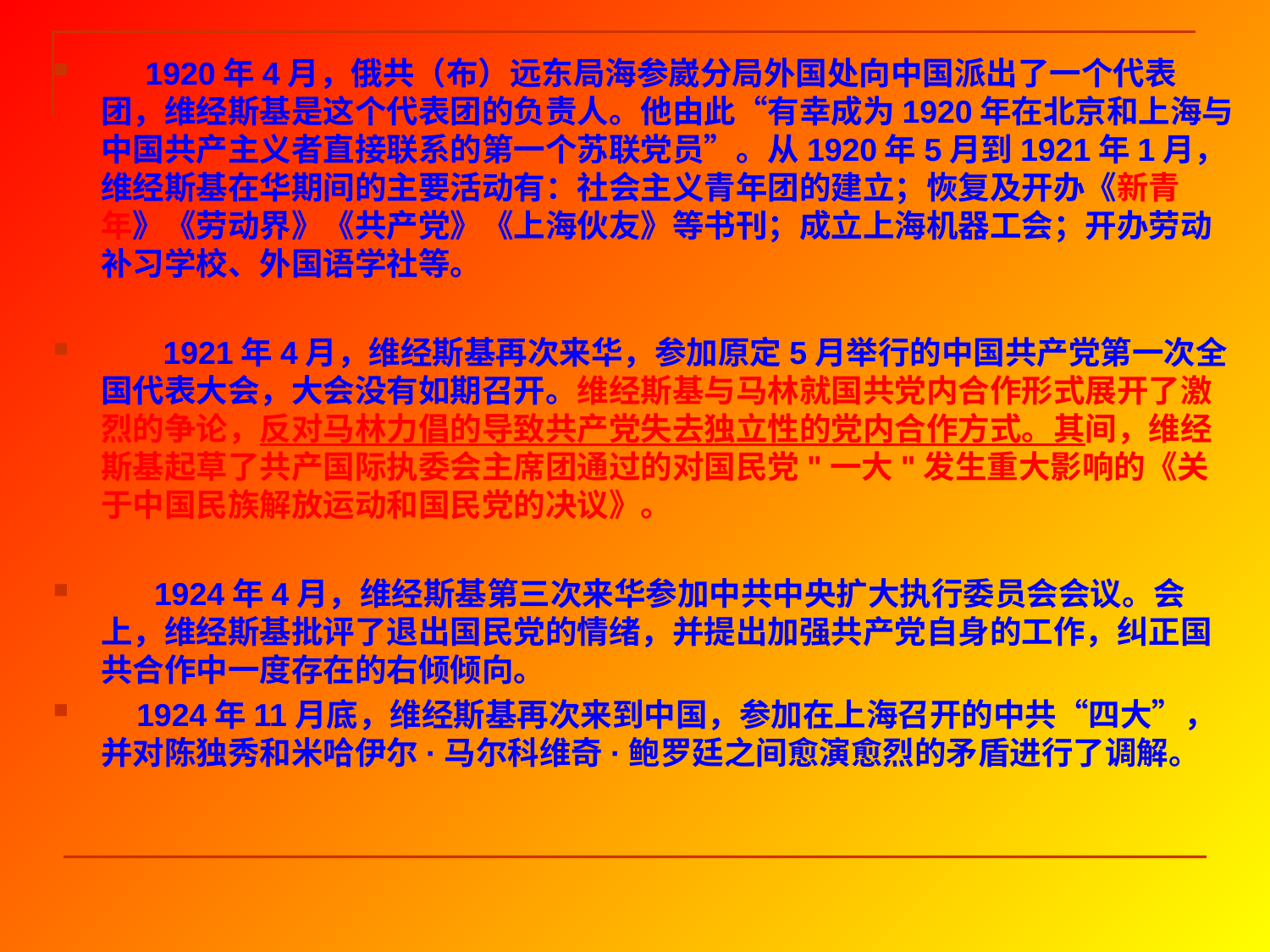

1920年4月，俄共（布）远东局海参崴分局外国处向中国派出了一个代表团，维经斯基是这个代表团的负责人。他由此“有幸成为1920年在北京和上海与中国共产主义者直接联系的第一个苏联党员”。从1920年5月到1921年1月，维经斯基在华期间的主要活动有：社会主义青年团的建立；恢复及开办《新青年》《劳动界》《共产党》《上海伙友》等书刊；成立上海机器工会；开办劳动补习学校、外国语学社等。

       1921年4月，维经斯基再次来华，参加原定5月举行的中国共产党第一次全国代表大会，大会没有如期召开。维经斯基与马林就国共党内合作形式展开了激烈的争论，反对马林力倡的导致共产党失去独立性的党内合作方式。其间，维经斯基起草了共产国际执委会主席团通过的对国民党"一大"发生重大影响的《关于中国民族解放运动和国民党的决议》。

      1924年4月，维经斯基第三次来华参加中共中央扩大执行委员会会议。会上，维经斯基批评了退出国民党的情绪，并提出加强共产党自身的工作，纠正国共合作中一度存在的右倾倾向。
    1924年11月底，维经斯基再次来到中国，参加在上海召开的中共“四大”，并对陈独秀和米哈伊尔·马尔科维奇·鲍罗廷之间愈演愈烈的矛盾进行了调解。